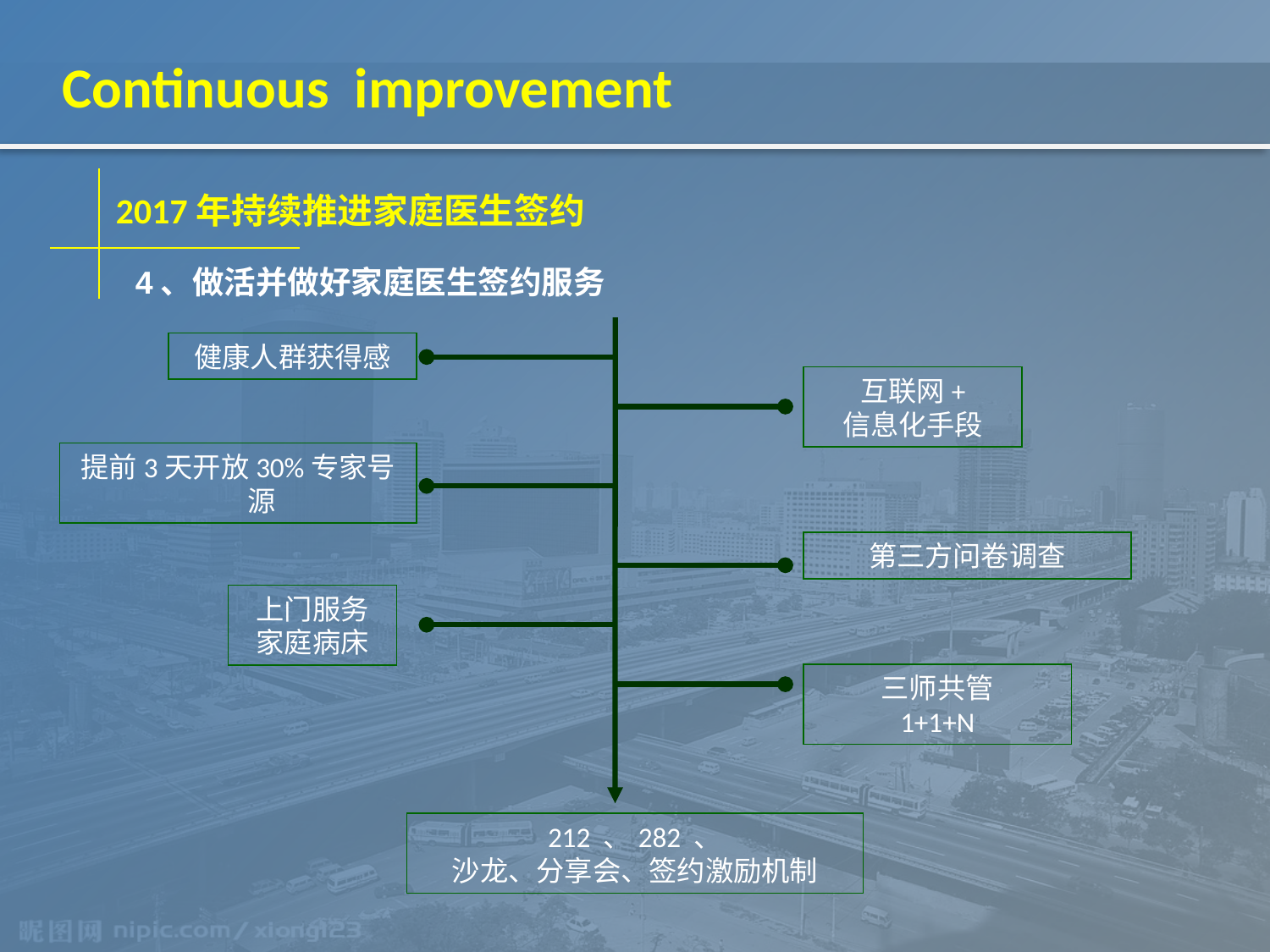

Continuous  improvement
2017年持续推进家庭医生签约
4、做活并做好家庭医生签约服务
健康人群获得感
互联网+
信息化手段
提前3天开放30%专家号源
第三方问卷调查
上门服务
家庭病床
三师共管
1+1+N
212 、282 、
沙龙、分享会、签约激励机制